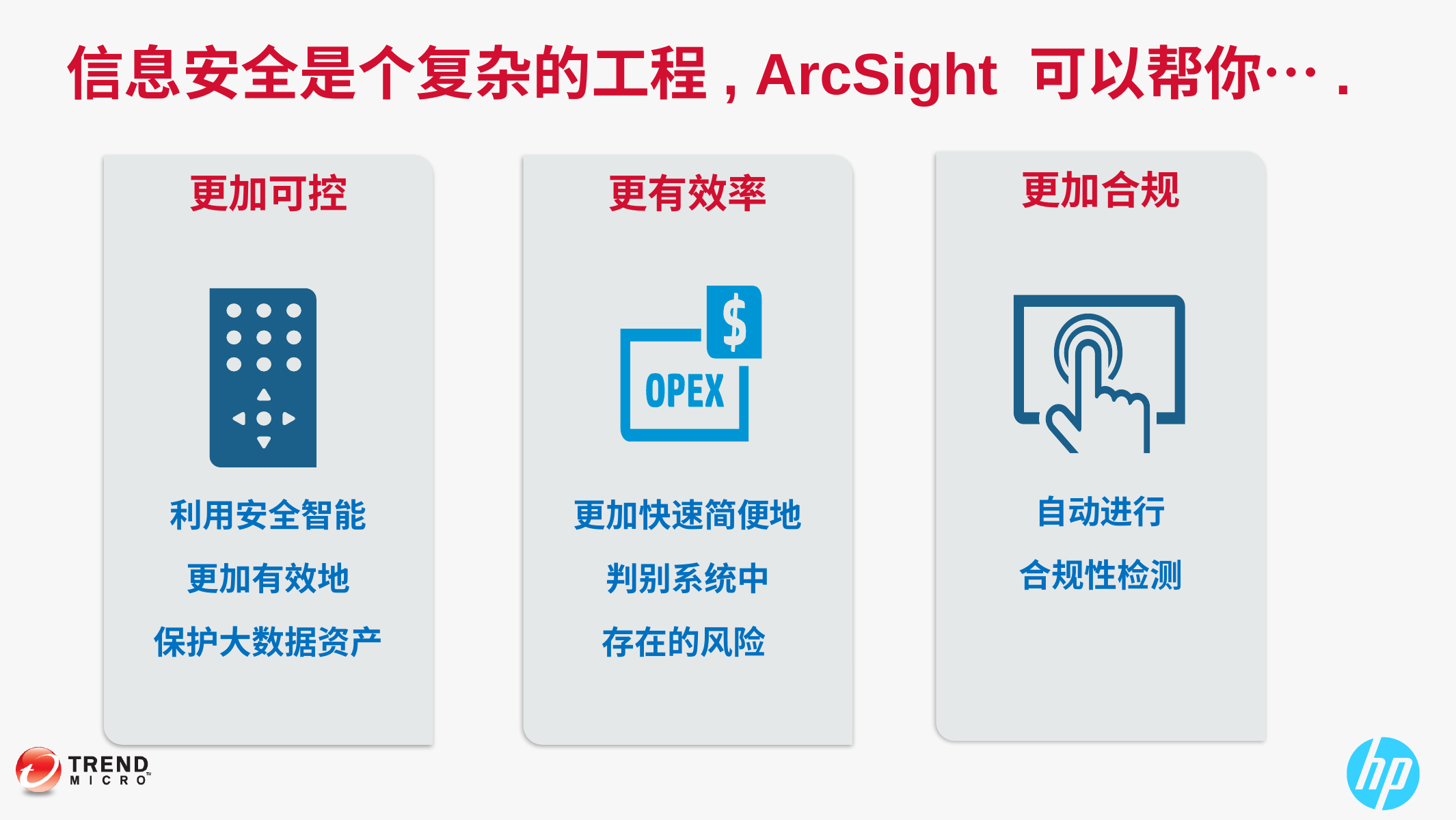

# 信息安全是个复杂的工程, ArcSight 可以帮你….
更加合规

自动进行
合规性检测

更加可控

利用安全智能
更加有效地
保护大数据资产

更有效率

更加快速简便地
判别系统中
存在的风险